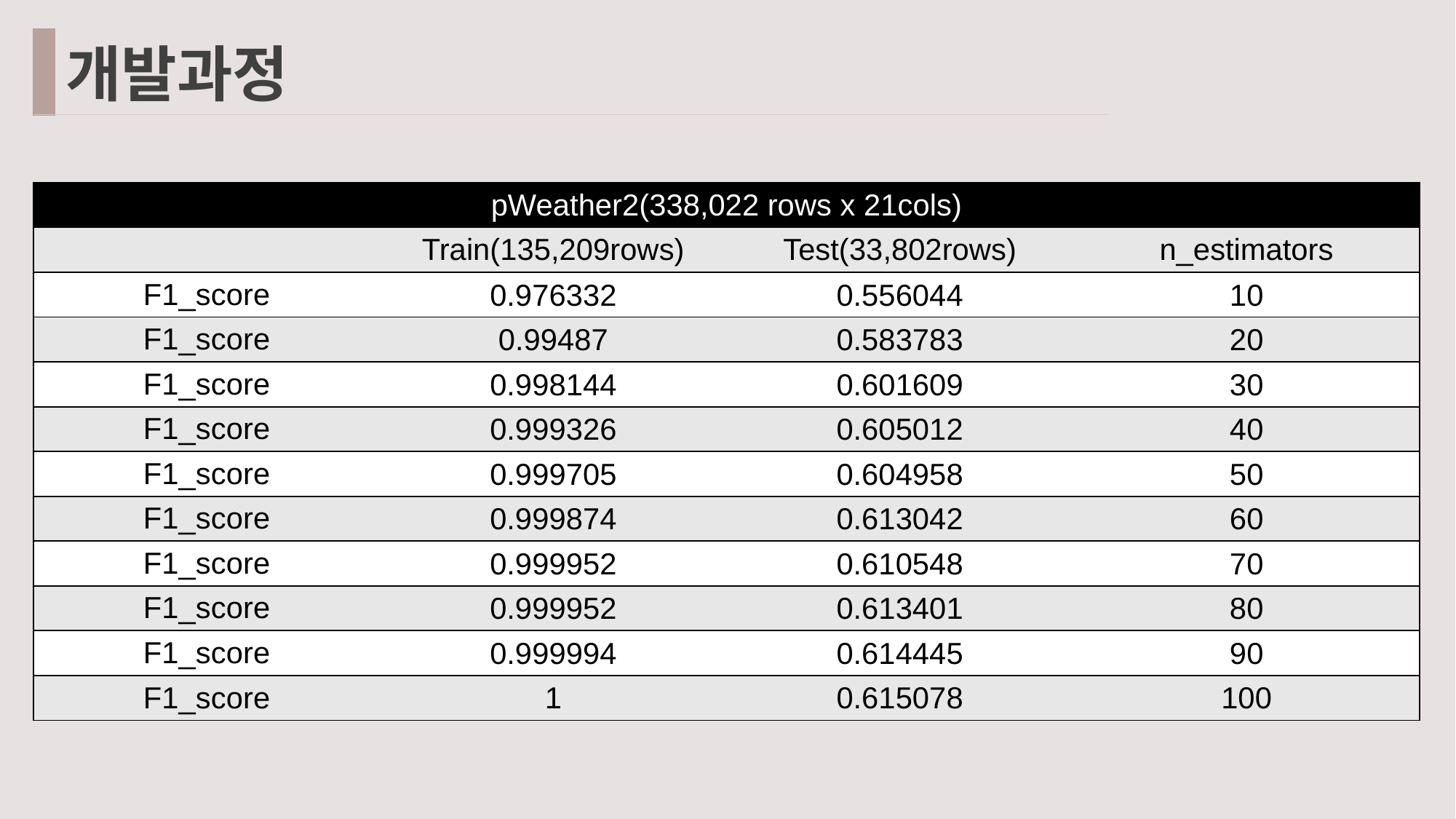

개발과정
| pWeather2(338,022 rows x 21cols) |  |  |  |
| --- | --- | --- | --- |
|  | Train(135,209rows) | Test(33,802rows) | n\_estimators |
| F1\_score | 0.976332 | 0.556044 | 10 |
| F1\_score | 0.99487 | 0.583783 | 20 |
| F1\_score | 0.998144 | 0.601609 | 30 |
| F1\_score | 0.999326 | 0.605012 | 40 |
| F1\_score | 0.999705 | 0.604958 | 50 |
| F1\_score | 0.999874 | 0.613042 | 60 |
| F1\_score | 0.999952 | 0.610548 | 70 |
| F1\_score | 0.999952 | 0.613401 | 80 |
| F1\_score | 0.999994 | 0.614445 | 90 |
| F1\_score | 1 | 0.615078 | 100 |